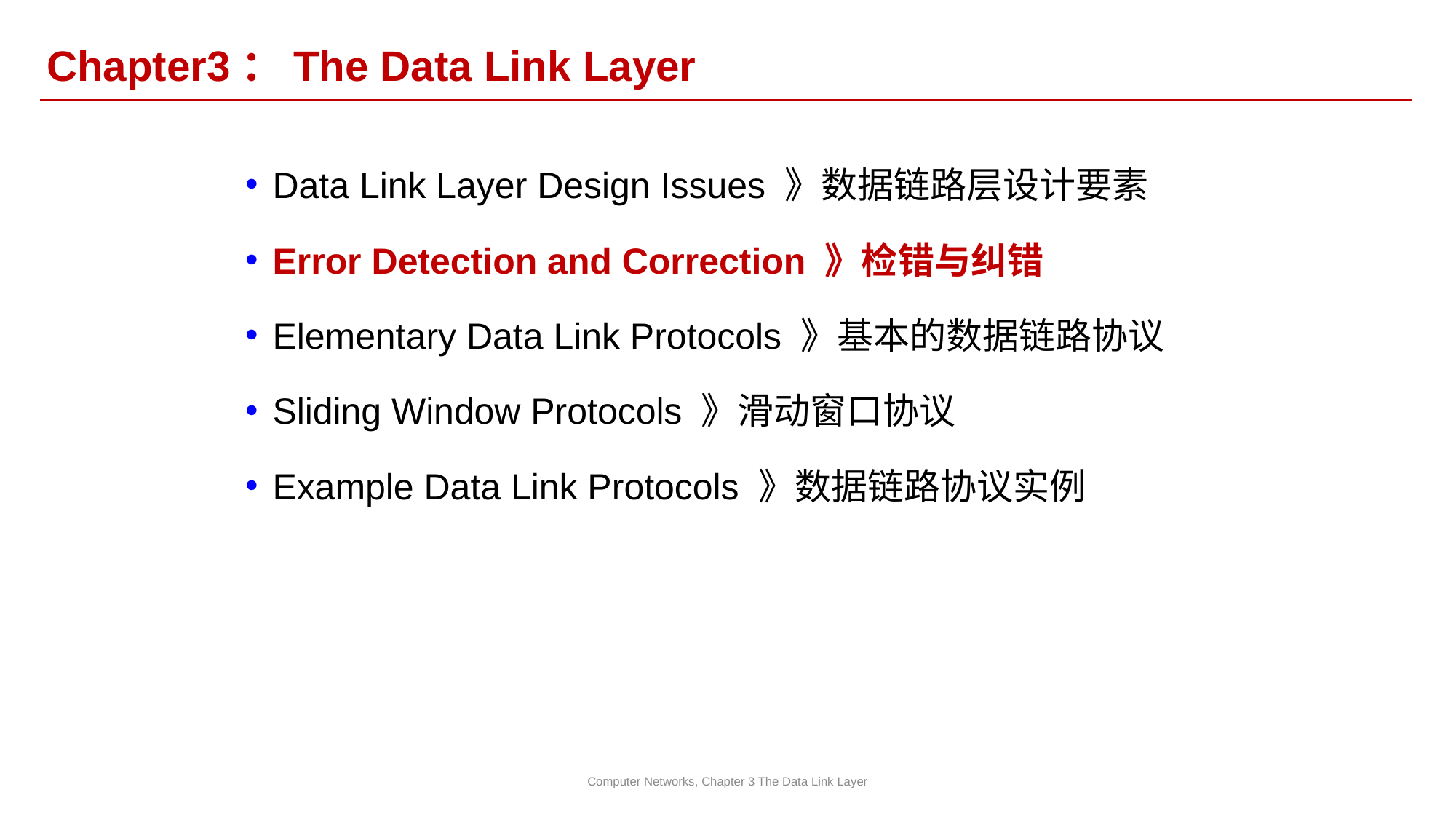

Chapter3：The Data Link Layer
Data Link Layer Design Issues 》数据链路层设计要素
Error Detection and Correction 》检错与纠错
Elementary Data Link Protocols 》基本的数据链路协议
Sliding Window Protocols 》滑动窗口协议
Example Data Link Protocols 》数据链路协议实例
Computer Networks, Chapter 3 The Data Link Layer